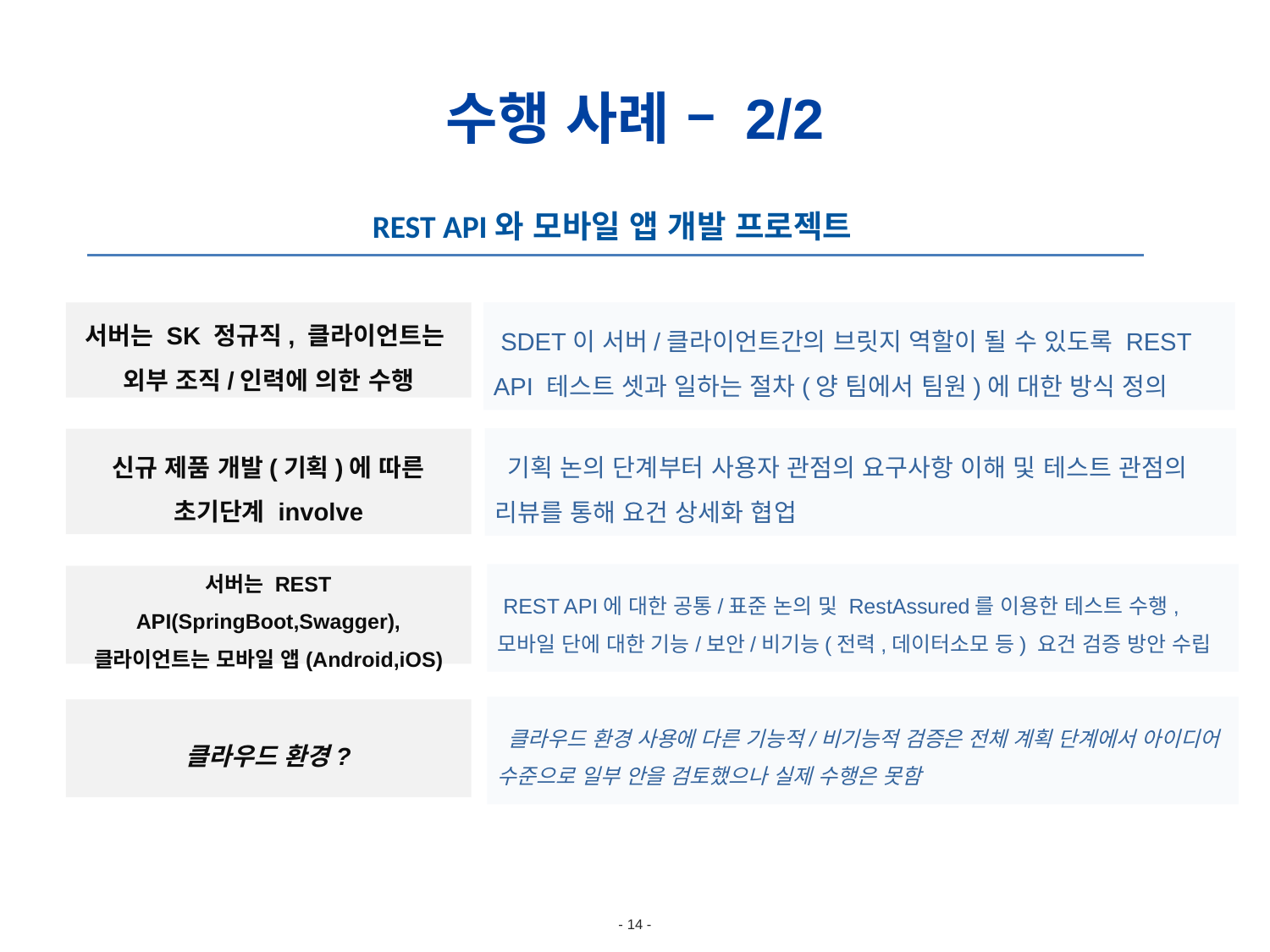

수행 사례 – 2/2
REST API와 모바일 앱 개발 프로젝트
서버는 SK 정규직, 클라이언트는
외부 조직/인력에 의한 수행
 SDET이 서버/클라이언트간의 브릿지 역할이 될 수 있도록 REST API 테스트 셋과 일하는 절차(양 팀에서 팀원)에 대한 방식 정의
 기획 논의 단계부터 사용자 관점의 요구사항 이해 및 테스트 관점의 리뷰를 통해 요건 상세화 협업
신규 제품 개발(기획)에 따른
초기단계 involve
 REST API에 대한 공통/표준 논의 및 RestAssured를 이용한 테스트 수행, 모바일 단에 대한 기능/보안/비기능(전력,데이터소모 등) 요건 검증 방안 수립
서버는 REST API(SpringBoot,Swagger),
클라이언트는 모바일 앱(Android,iOS)
 클라우드 환경 사용에 다른 기능적/비기능적 검증은 전체 계획 단계에서 아이디어 수준으로 일부 안을 검토했으나 실제 수행은 못함
클라우드 환경?